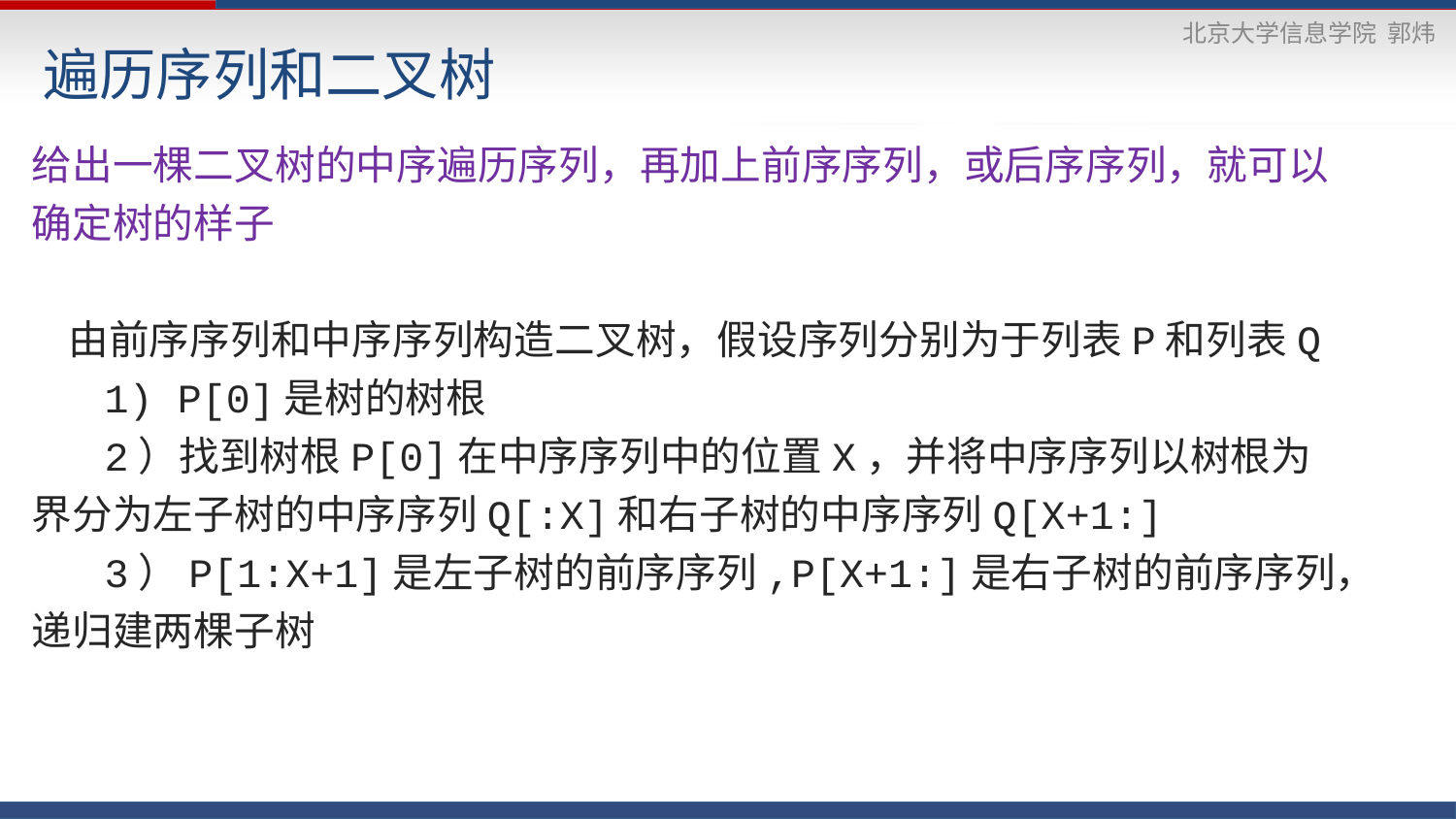

# 遍历序列和二叉树
给出一棵二叉树的中序遍历序列，再加上前序序列，或后序序列，就可以确定树的样子

   由前序序列和中序序列构造二叉树，假设序列分别为于列表P和列表Q
   1) P[0]是树的树根
   2）找到树根P[0]在中序序列中的位置X，并将中序序列以树根为界分为左子树的中序序列Q[:X]和右子树的中序序列Q[X+1:]
   3）P[1:X+1]是左子树的前序序列,P[X+1:]是右子树的前序序列，递归建两棵子树
28